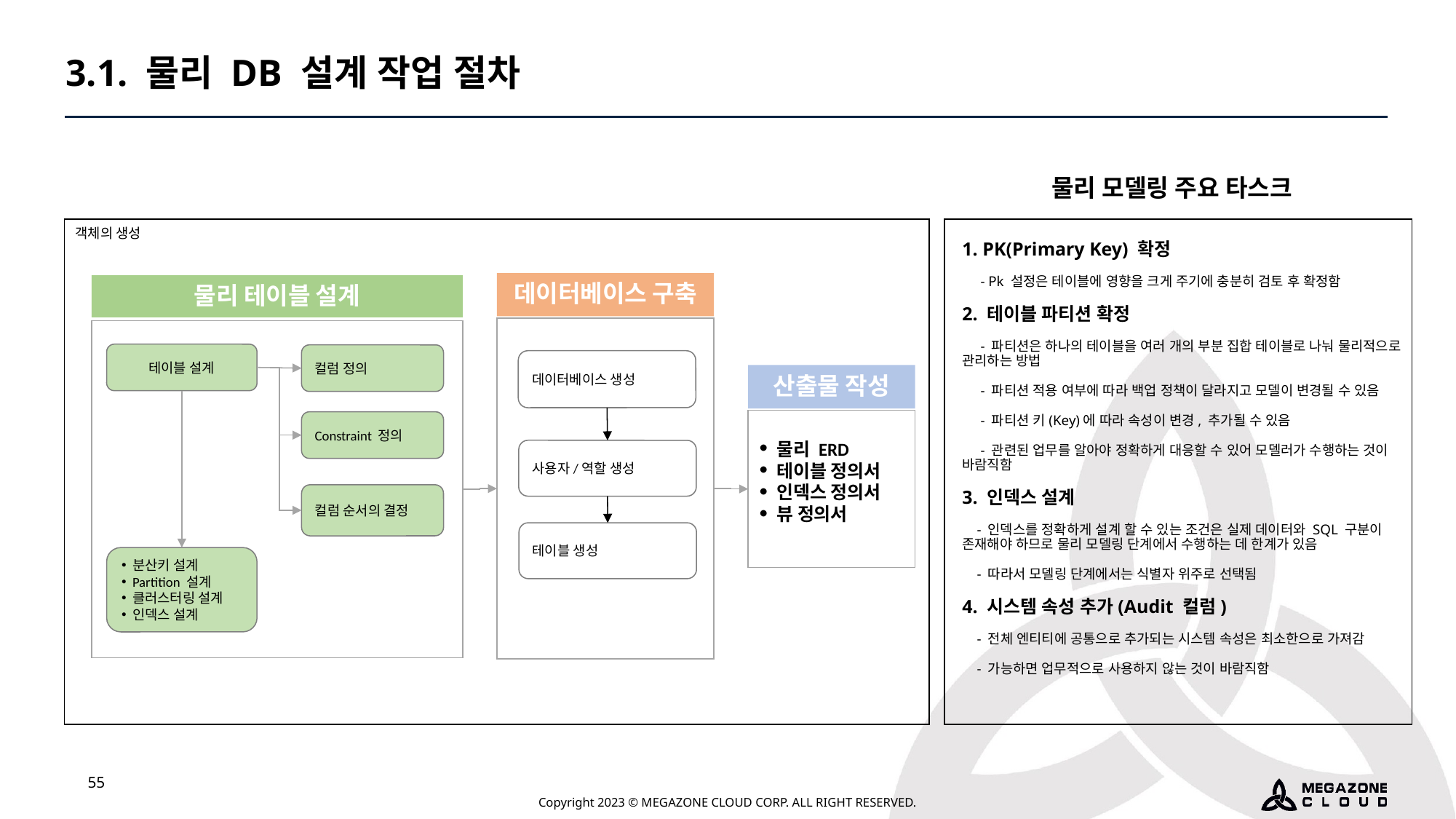

3.1. 물리 DB 설계 작업 절차
물리 모델링 주요 타스크
1. PK(Primary Key) 확정
     - Pk 설정은 테이블에 영향을 크게 주기에 충분히 검토 후 확정함
2. 테이블 파티션 확정
     - 파티션은 하나의 테이블을 여러 개의 부분 집합 테이블로 나눠 물리적으로 관리하는 방법
     - 파티션 적용 여부에 따라 백업 정책이 달라지고 모델이 변경될 수 있음
     - 파티션 키(Key)에 따라 속성이 변경, 추가될 수 있음
     - 관련된 업무를 알아야 정확하게 대응할 수 있어 모델러가 수행하는 것이 바람직함
3. 인덱스 설계
    - 인덱스를 정확하게 설계 할 수 있는 조건은 실제 데이터와 SQL 구분이 존재해야 하므로 물리 모델링 단계에서 수행하는 데 한계가 있음
    - 따라서 모델링 단계에서는 식별자 위주로 선택됨
4. 시스템 속성 추가(Audit 컬럼)
    - 전체 엔티티에 공통으로 추가되는 시스템 속성은 최소한으로 가져감
    - 가능하면 업무적으로 사용하지 않는 것이 바람직함
객체의 생성

데이터베이스 구축
물리 테이블 설계

테이블 설계
컬럼 정의
데이터베이스 생성
산출물 작성

 물리 ERD
 테이블 정의서
 인덱스 정의서
 뷰 정의서
Constraint 정의
사용자/역할 생성
컬럼 순서의 결정
테이블 생성
분산키 설계
Partition 설계
클러스터링 설계
인덱스 설계